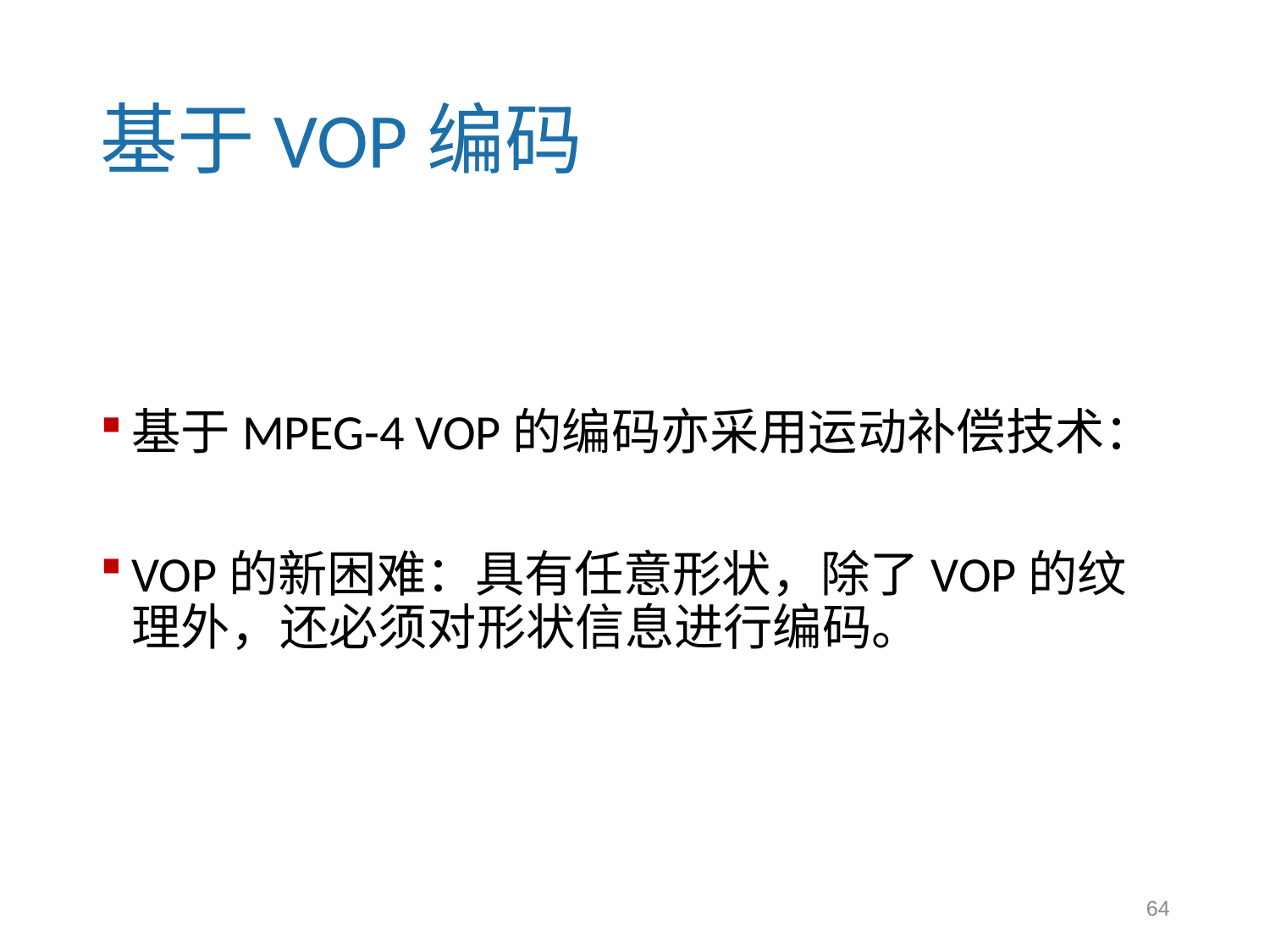

# 基于VOP编码

基于MPEG-4 VOP的编码亦采用运动补偿技术：

VOP的新困难：具有任意形状，除了VOP的纹理外，还必须对形状信息进行编码。
64